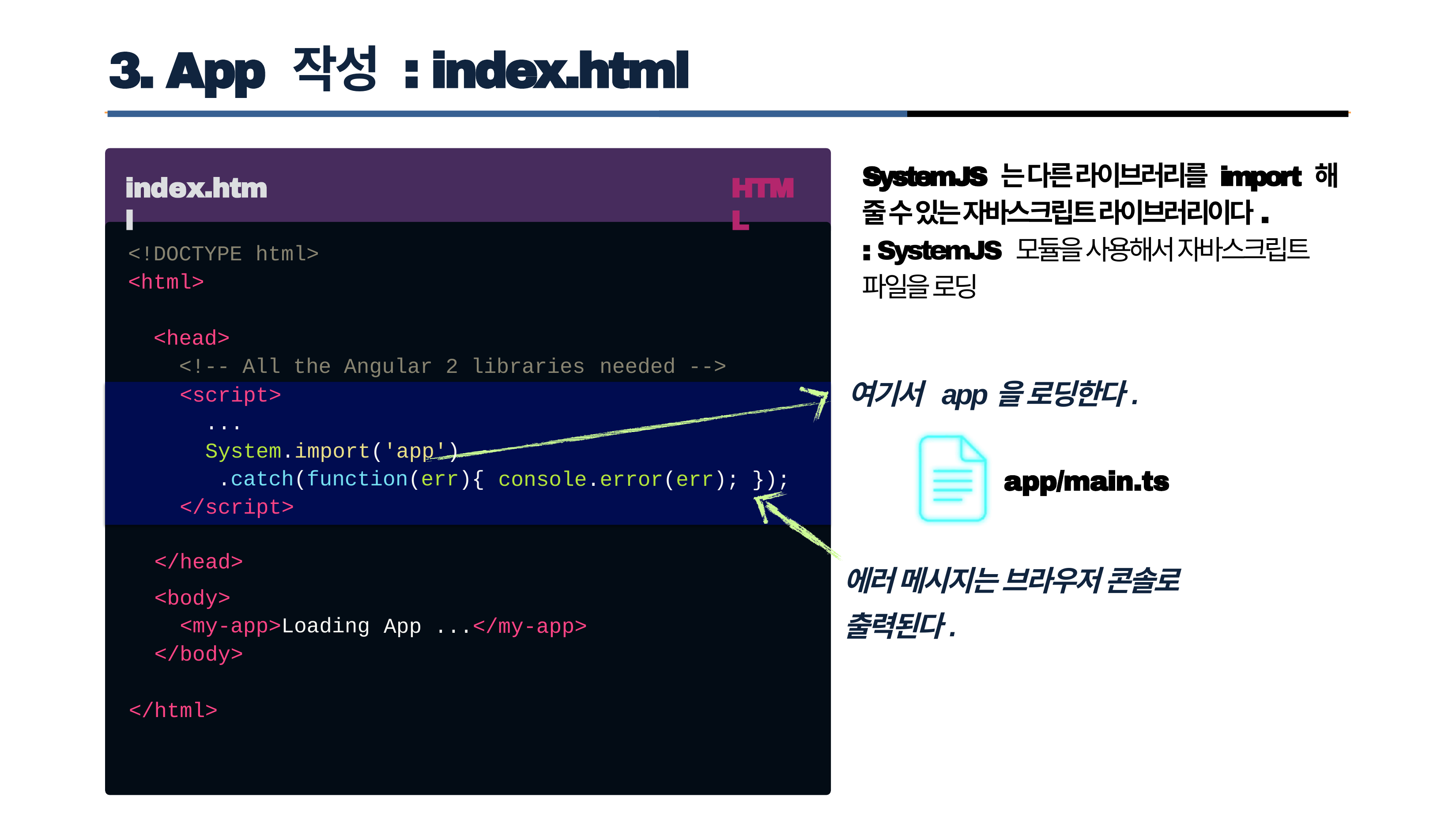

# 3. App 작성 : index.html

SystemJS 는 다른 라이브러리를 import 해 줄 수 있는 자바스크립트 라이브러리이다.
: SystemJS 모듈을 사용해서 자바스크립트 파일을 로딩
index.html
HTML

<!DOCTYPE
<html>
html>
<head>
<!-- All the Angular 2 libraries
needed -->
여기서  app을 로딩한다.
<script>
...
System.import('app')
.catch(function(err){
</script>

app/main.ts
console.error(err); });

</head>
<body>
<my-app>Loading
</body>
에러 메시지는 브라우저 콘솔로 출력된다.
App ...</my-app>
</html>